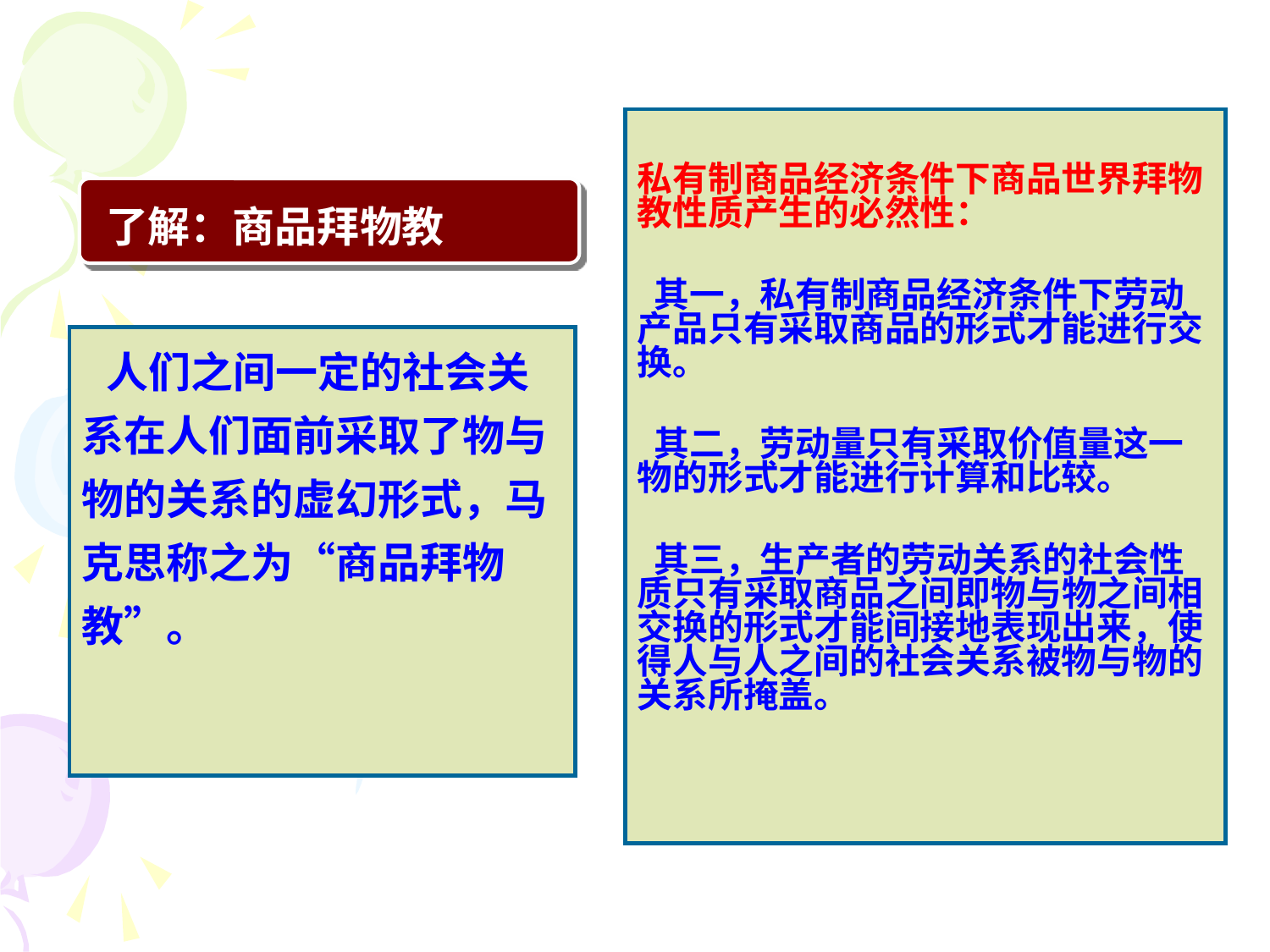

私有制商品经济条件下商品世界拜物教性质产生的必然性：

 其一，私有制商品经济条件下劳动产品只有采取商品的形式才能进行交换。

 其二，劳动量只有采取价值量这一物的形式才能进行计算和比较。

 其三，生产者的劳动关系的社会性质只有采取商品之间即物与物之间相交换的形式才能间接地表现出来，使得人与人之间的社会关系被物与物的关系所掩盖。

了解：商品拜物教
  人们之间一定的社会关系在人们面前采取了物与物的关系的虚幻形式，马克思称之为“商品拜物教”。